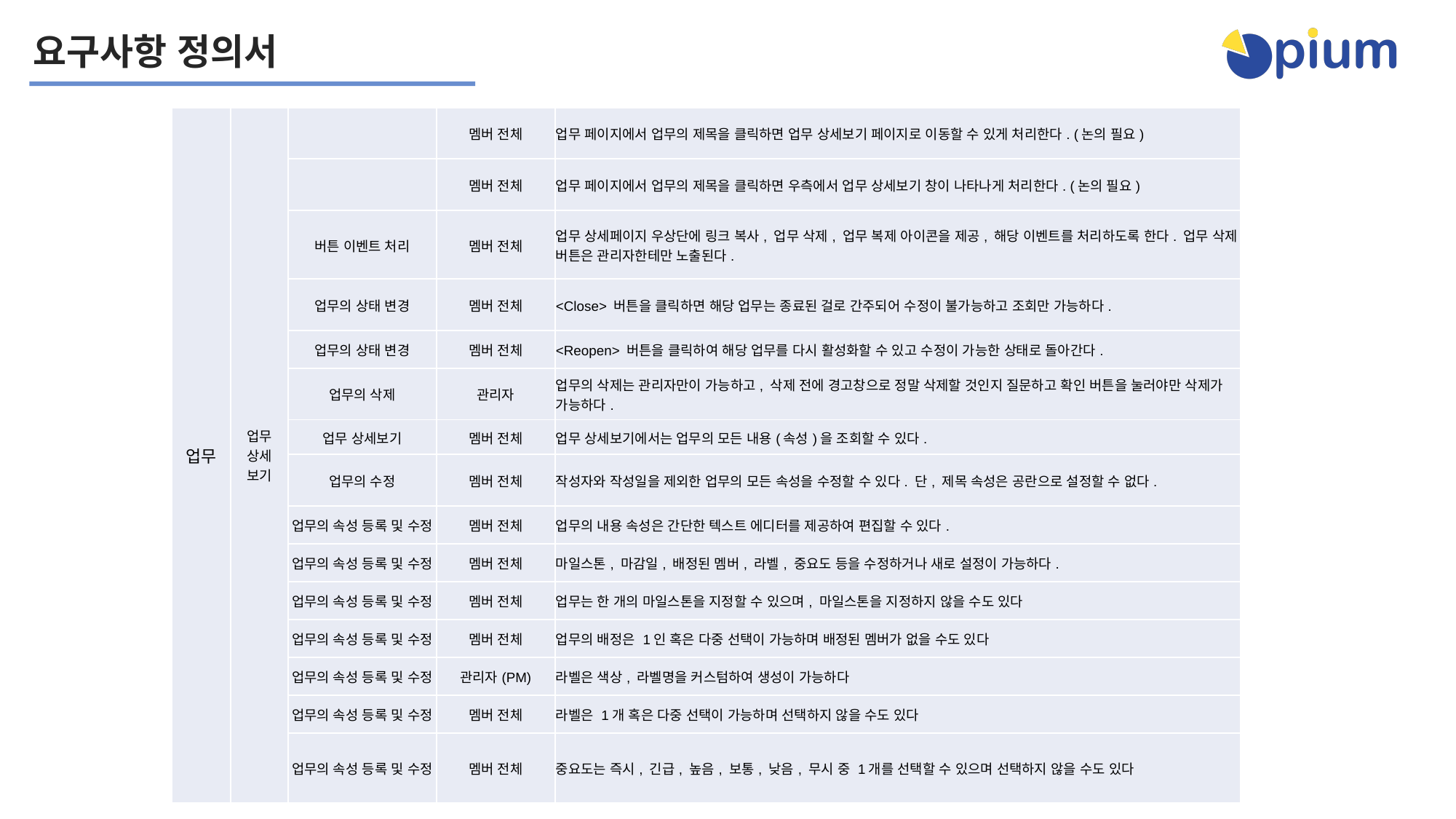

요구사항 정의서
| 업무 | 업무 상세보기 |  | 멤버 전체 | 업무 페이지에서 업무의 제목을 클릭하면 업무 상세보기 페이지로 이동할 수 있게 처리한다. (논의 필요) |
| --- | --- | --- | --- | --- |
|  |  |  | 멤버 전체 | 업무 페이지에서 업무의 제목을 클릭하면 우측에서 업무 상세보기 창이 나타나게 처리한다. (논의 필요) |
|  |  | 버튼 이벤트 처리 | 멤버 전체 | 업무 상세페이지 우상단에 링크 복사, 업무 삭제, 업무 복제 아이콘을 제공, 해당 이벤트를 처리하도록 한다. 업무 삭제 버튼은 관리자한테만 노출된다. |
|  |  | 업무의 상태 변경 | 멤버 전체 | <Close> 버튼을 클릭하면 해당 업무는 종료된 걸로 간주되어 수정이 불가능하고 조회만 가능하다. |
|  |  | 업무의 상태 변경 | 멤버 전체 | <Reopen> 버튼을 클릭하여 해당 업무를 다시 활성화할 수 있고 수정이 가능한 상태로 돌아간다. |
|  |  | 업무의 삭제 | 관리자 | 업무의 삭제는 관리자만이 가능하고, 삭제 전에 경고창으로 정말 삭제할 것인지 질문하고 확인 버튼을 눌러야만 삭제가 가능하다. |
|  |  | 업무 상세보기 | 멤버 전체 | 업무 상세보기에서는 업무의 모든 내용(속성)을 조회할 수 있다. |
|  |  | 업무의 수정 | 멤버 전체 | 작성자와 작성일을 제외한 업무의 모든 속성을 수정할 수 있다. 단, 제목 속성은 공란으로 설정할 수 없다. |
|  |  | 업무의 속성 등록 및 수정 | 멤버 전체 | 업무의 내용 속성은 간단한 텍스트 에디터를 제공하여 편집할 수 있다. |
|  |  | 업무의 속성 등록 및 수정 | 멤버 전체 | 마일스톤, 마감일, 배정된 멤버, 라벨, 중요도 등을 수정하거나 새로 설정이 가능하다. |
|  |  | 업무의 속성 등록 및 수정 | 멤버 전체 | 업무는 한 개의 마일스톤을 지정할 수 있으며, 마일스톤을 지정하지 않을 수도 있다 |
|  |  | 업무의 속성 등록 및 수정 | 멤버 전체 | 업무의 배정은 1인 혹은 다중 선택이 가능하며 배정된 멤버가 없을 수도 있다 |
|  |  | 업무의 속성 등록 및 수정 | 관리자(PM) | 라벨은 색상, 라벨명을 커스텀하여 생성이 가능하다 |
|  |  | 업무의 속성 등록 및 수정 | 멤버 전체 | 라벨은 1개 혹은 다중 선택이 가능하며 선택하지 않을 수도 있다 |
|  |  | 업무의 속성 등록 및 수정 | 멤버 전체 | 중요도는 즉시, 긴급, 높음, 보통, 낮음, 무시 중 1개를 선택할 수 있으며 선택하지 않을 수도 있다 |